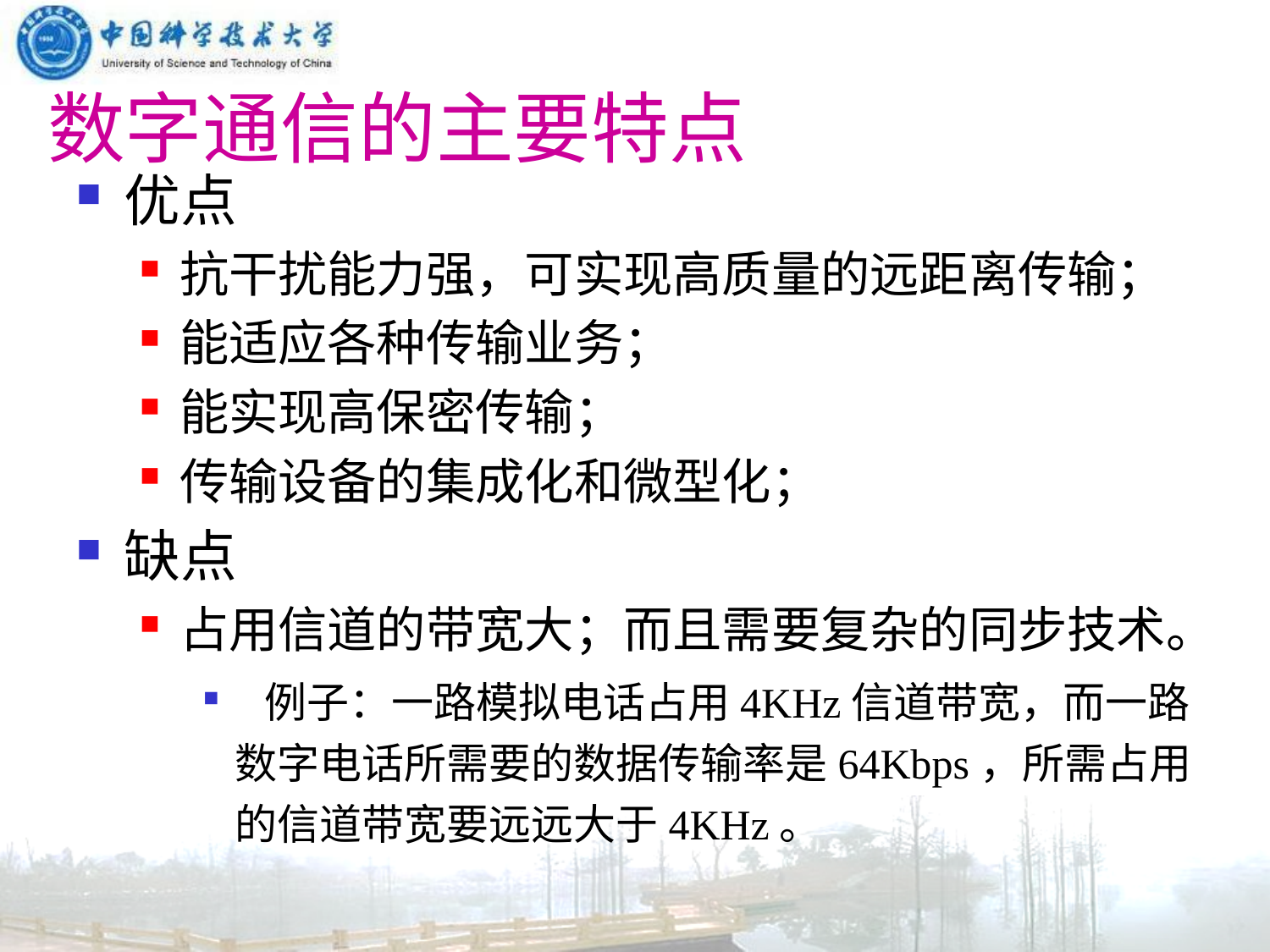

# 数字通信的主要特点
优点
抗干扰能力强，可实现高质量的远距离传输；
能适应各种传输业务；
能实现高保密传输；
传输设备的集成化和微型化；
缺点
占用信道的带宽大；而且需要复杂的同步技术。
  例子：一路模拟电话占用4KHz信道带宽，而一路数字电话所需要的数据传输率是64Kbps，所需占用的信道带宽要远远大于4KHz。